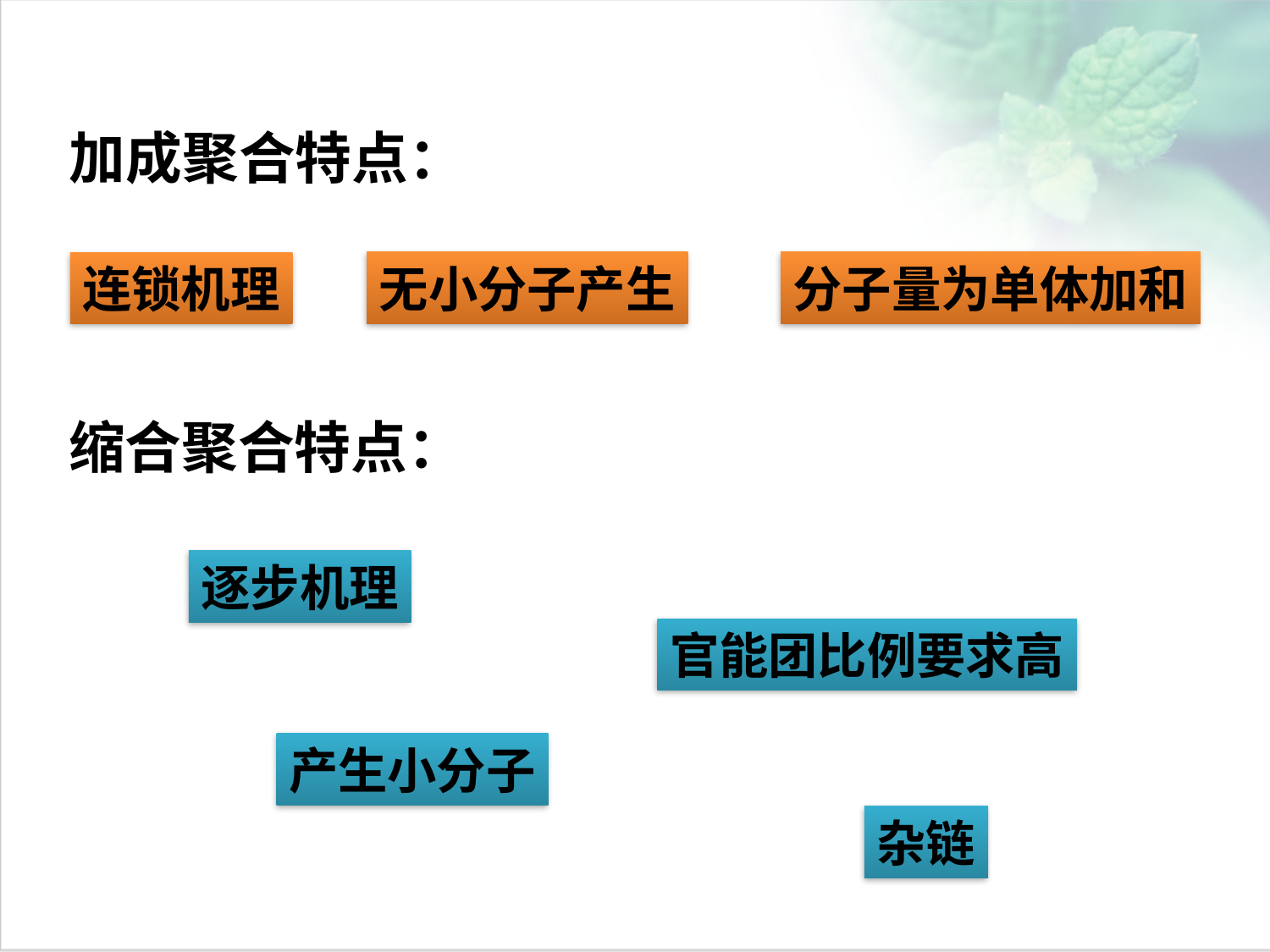

加成聚合特点：
无小分子产生
分子量为单体加和
连锁机理
缩合聚合特点：
逐步机理
官能团比例要求高
产生小分子
杂链